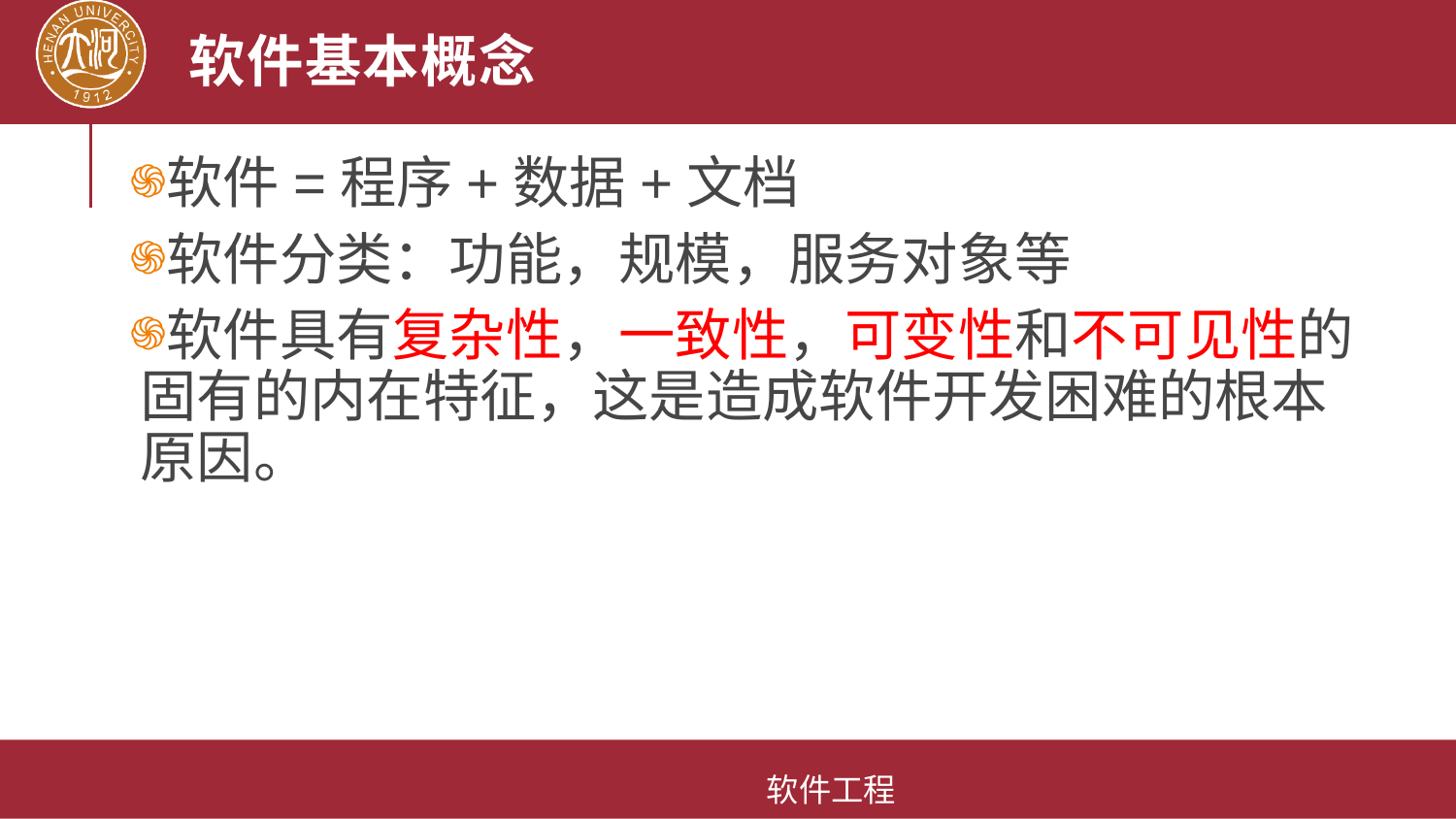

# 软件基本概念
软件=程序+数据+文档
软件分类：功能，规模，服务对象等
软件具有复杂性，一致性，可变性和不可见性的固有的内在特征，这是造成软件开发困难的根本原因。

软件工程
3